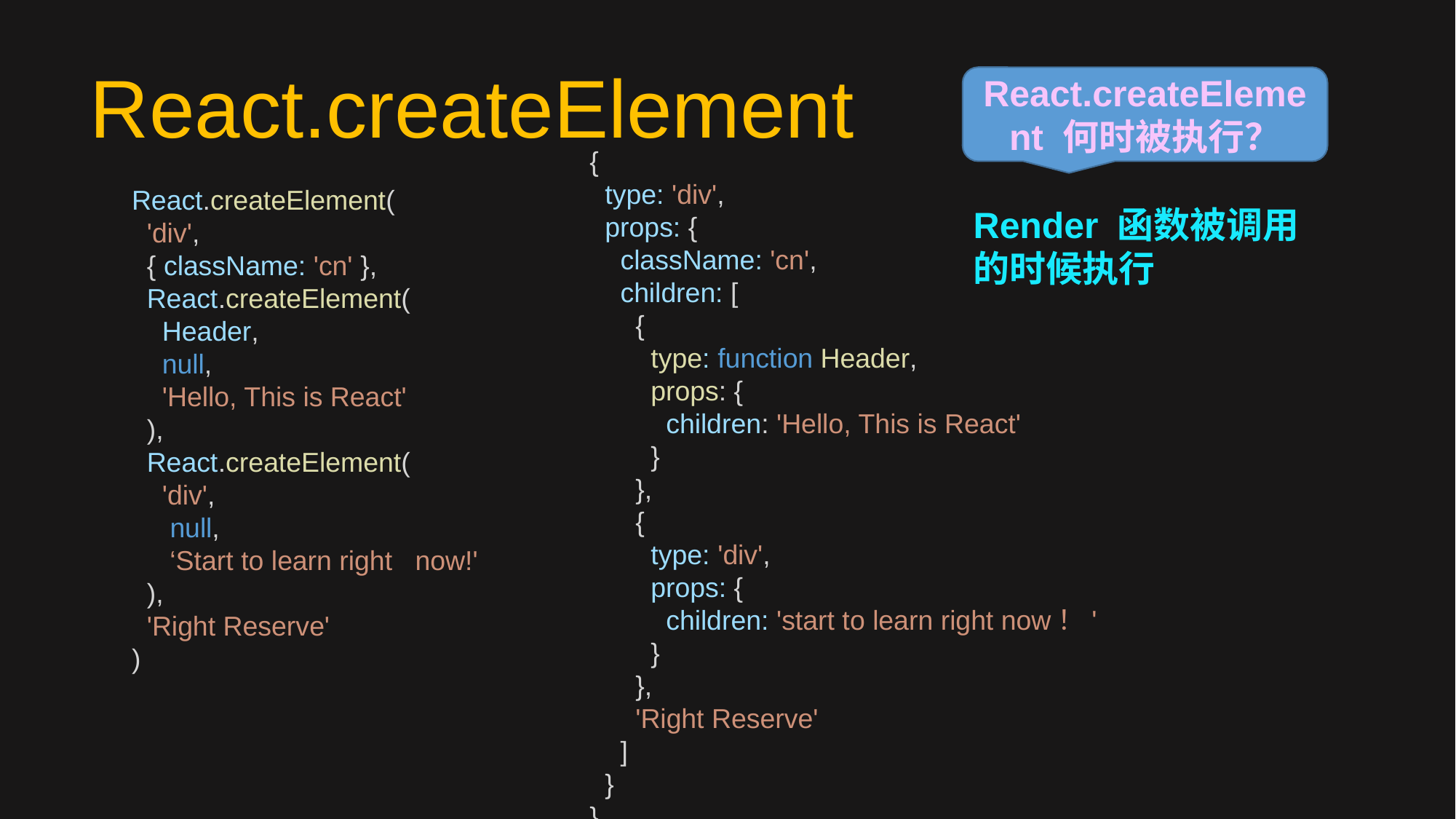

React.createElement
React.createElement 何时被执行？
{
  type: 'div',
  props: {
    className: 'cn',
    children: [
      {
        type: function Header,
        props: {
          children: 'Hello, This is React'
        }
      },
      {
        type: 'div',
        props: {
          children: 'start to learn right now！'
        }
      },
      'Right Reserve'
    ]
  }
}
React.createElement(
  'div',
  { className: 'cn' },
  React.createElement(
    Header,
    null,
    'Hello, This is React'
  ),
  React.createElement(
    'div',
     null,
     ‘Start to learn right   now!'
  ),
  'Right Reserve'
)
Render 函数被调用的时候执行